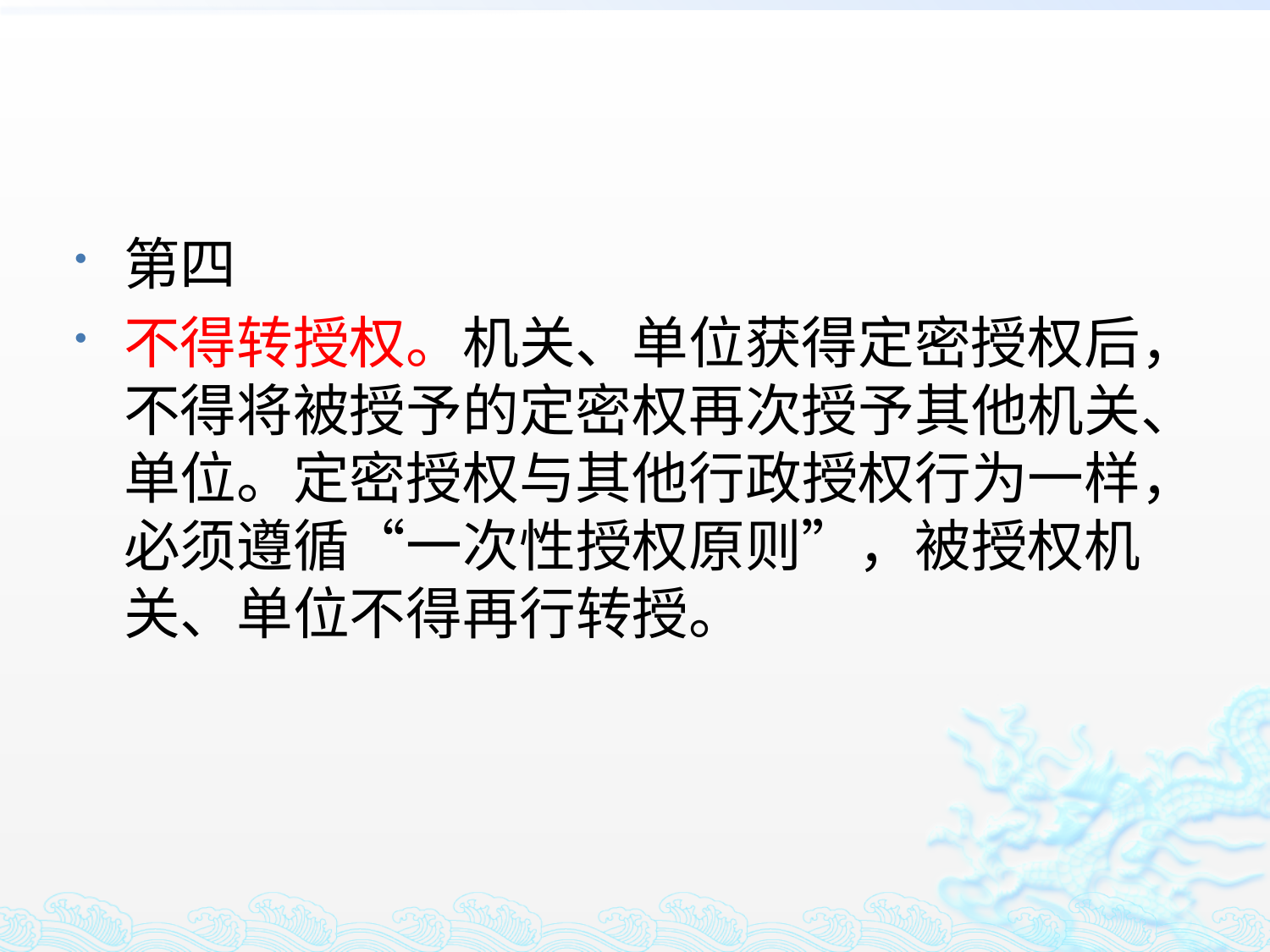

#
第四
不得转授权。机关、单位获得定密授权后，不得将被授予的定密权再次授予其他机关、单位。定密授权与其他行政授权行为一样，必须遵循“一次性授权原则”，被授权机关、单位不得再行转授。